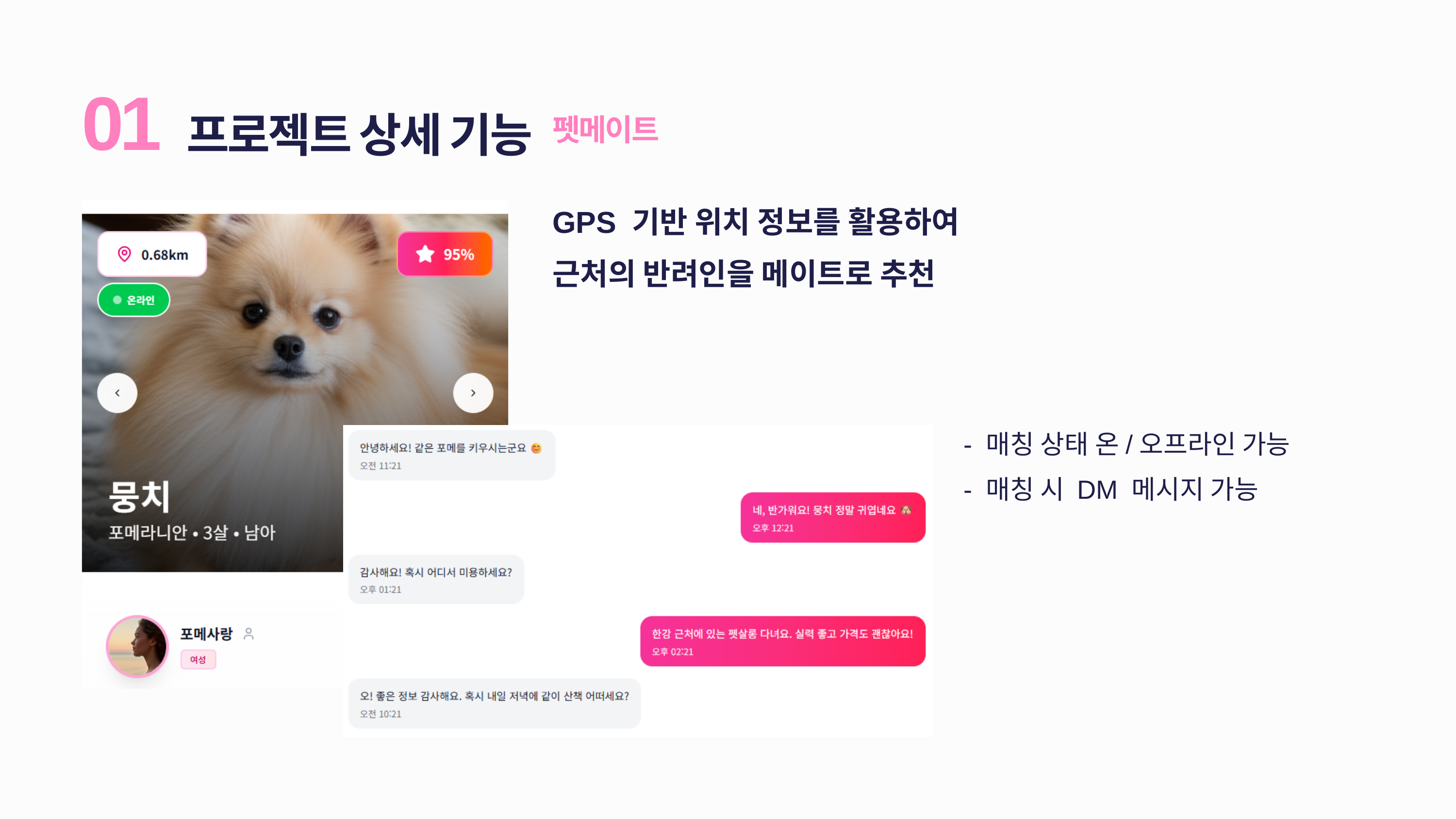

프로젝트 상세 기능
01
펫메이트
GPS 기반 위치 정보를 활용하여
근처의 반려인을 메이트로 추천

- 매칭 상태 온/오프라인 가능
- 매칭 시 DM 메시지 가능